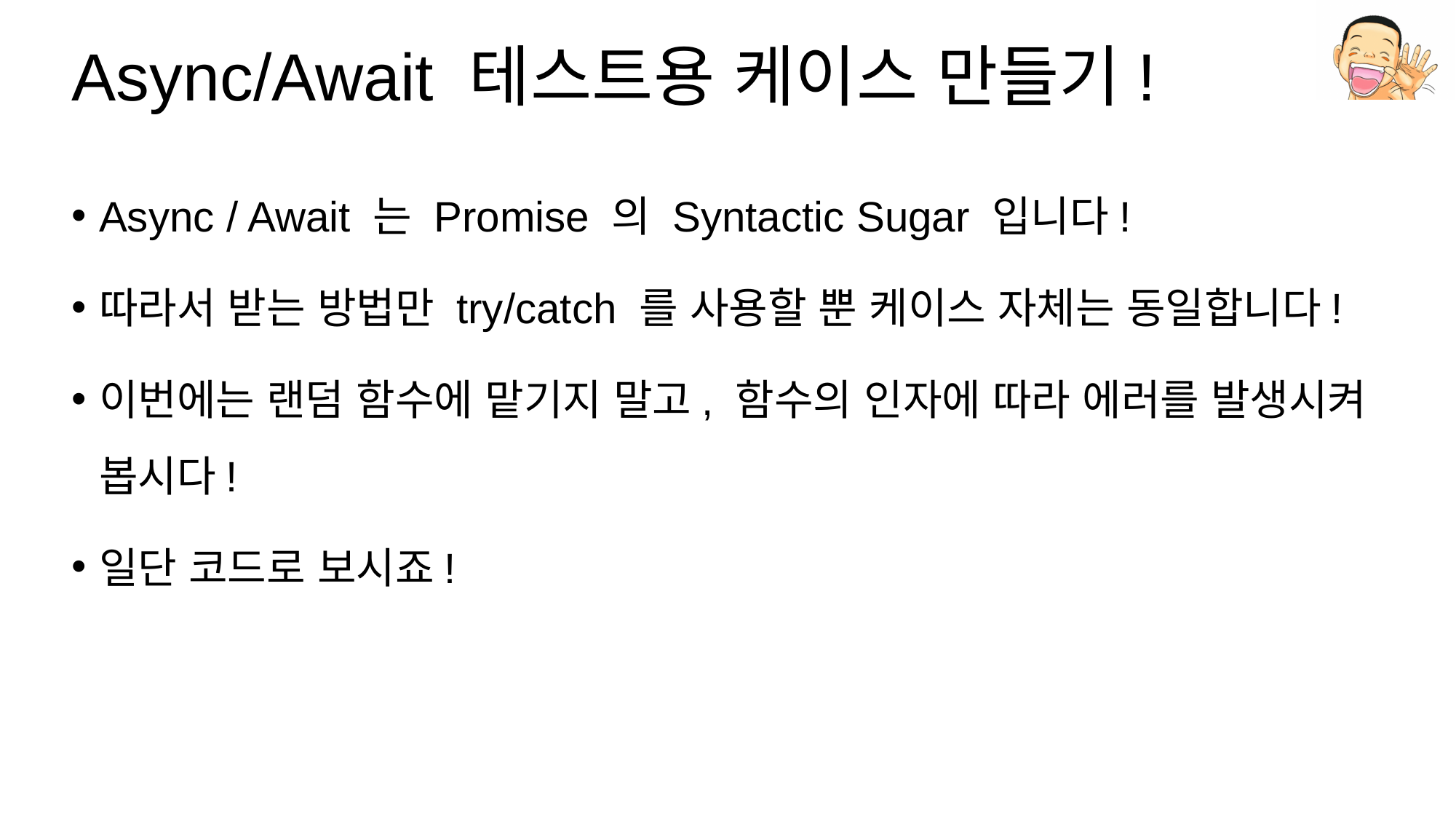

# Async/Await 테스트용 케이스 만들기!
Async / Await 는 Promise 의 Syntactic Sugar 입니다!
따라서 받는 방법만 try/catch 를 사용할 뿐 케이스 자체는 동일합니다!
이번에는 랜덤 함수에 맡기지 말고, 함수의 인자에 따라 에러를 발생시켜 봅시다!
일단 코드로 보시죠!